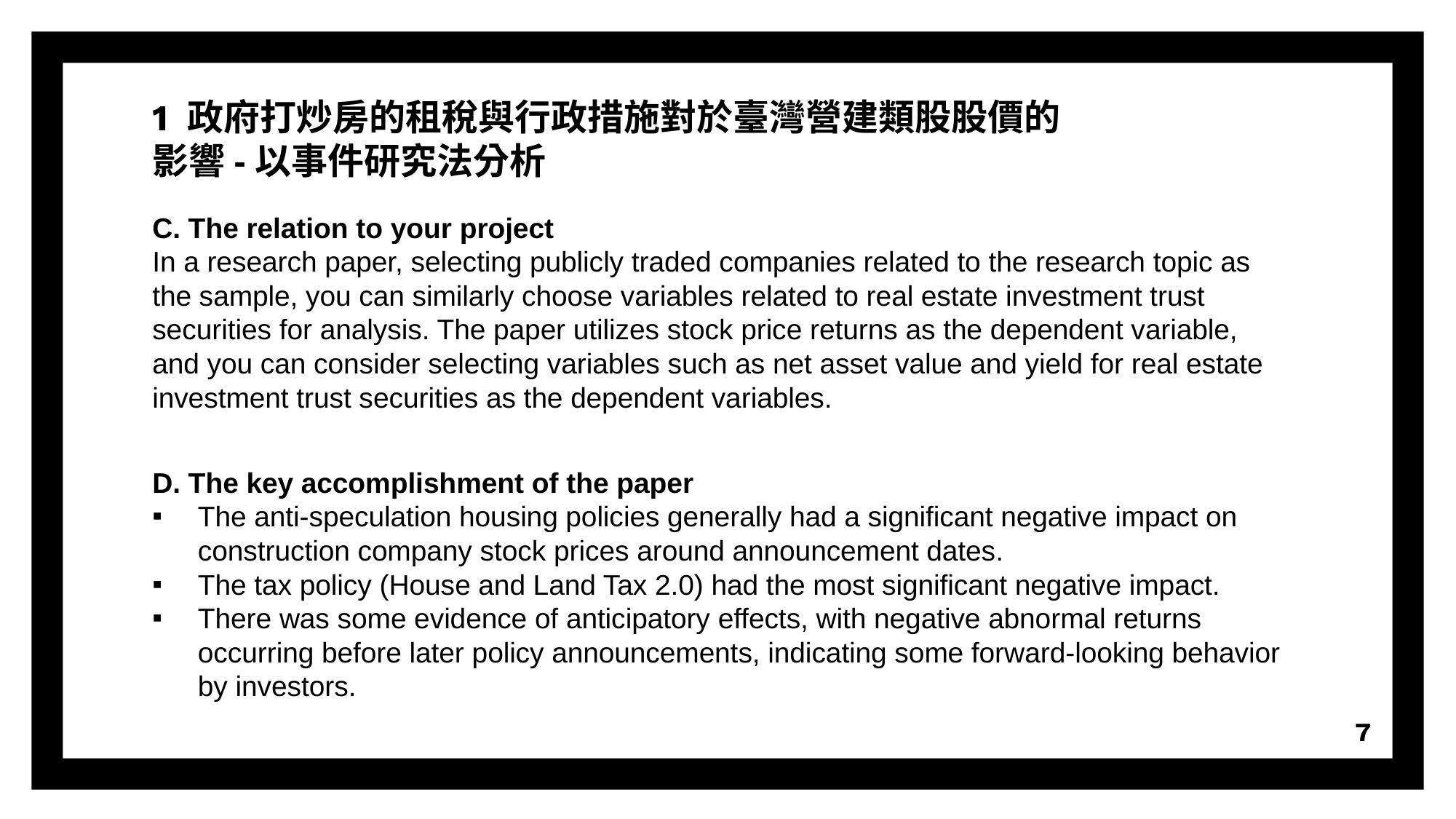

# 1 政府打炒房的租稅與行政措施對於臺灣營建類股股價的影響-以事件研究法分析
C. The relation to your project
In a research paper, selecting publicly traded companies related to the research topic as the sample, you can similarly choose variables related to real estate investment trust securities for analysis. The paper utilizes stock price returns as the dependent variable, and you can consider selecting variables such as net asset value and yield for real estate investment trust securities as the dependent variables.
D. The key accomplishment of the paper
The anti-speculation housing policies generally had a significant negative impact on construction company stock prices around announcement dates.
The tax policy (House and Land Tax 2.0) had the most significant negative impact.
There was some evidence of anticipatory effects, with negative abnormal returns occurring before later policy announcements, indicating some forward-looking behavior by investors.
7